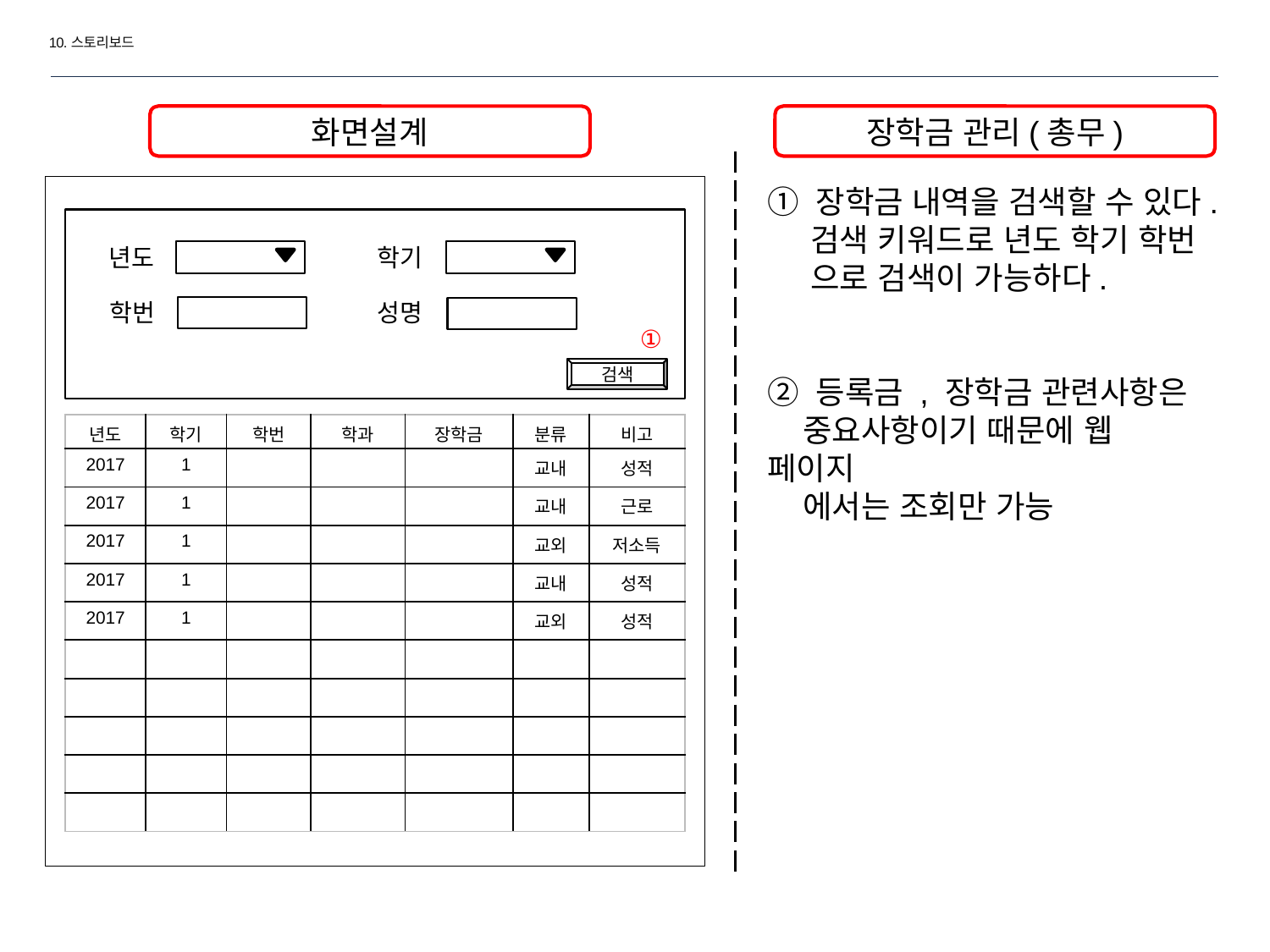

10.스토리보드
화면설계
장학금 관리(총무)

① 장학금 내역을 검색할 수 있다.
    검색 키워드로 년도 학기 학번
    으로 검색이 가능하다.

② 등록금 , 장학금 관련사항은
    중요사항이기 때문에 웹 페이지
    에서는 조회만 가능

년도
학기

학번
성명

①
검색
| 년도 | 학기 | 학번 | 학과 | 장학금 | 분류 | 비고 |
| --- | --- | --- | --- | --- | --- | --- |
| 2017 | 1 |  |  |  | 교내 | 성적 |
| 2017 | 1 |  |  |  | 교내 | 근로 |
| 2017 | 1 |  |  |  | 교외 | 저소득 |
| 2017 | 1 |  |  |  | 교내 | 성적 |
| 2017 | 1 |  |  |  | 교외 | 성적 |
|  |  |  |  |  |  |  |
|  |  |  |  |  |  |  |
|  |  |  |  |  |  |  |
|  |  |  |  |  |  |  |
|  |  |  |  |  |  |  |